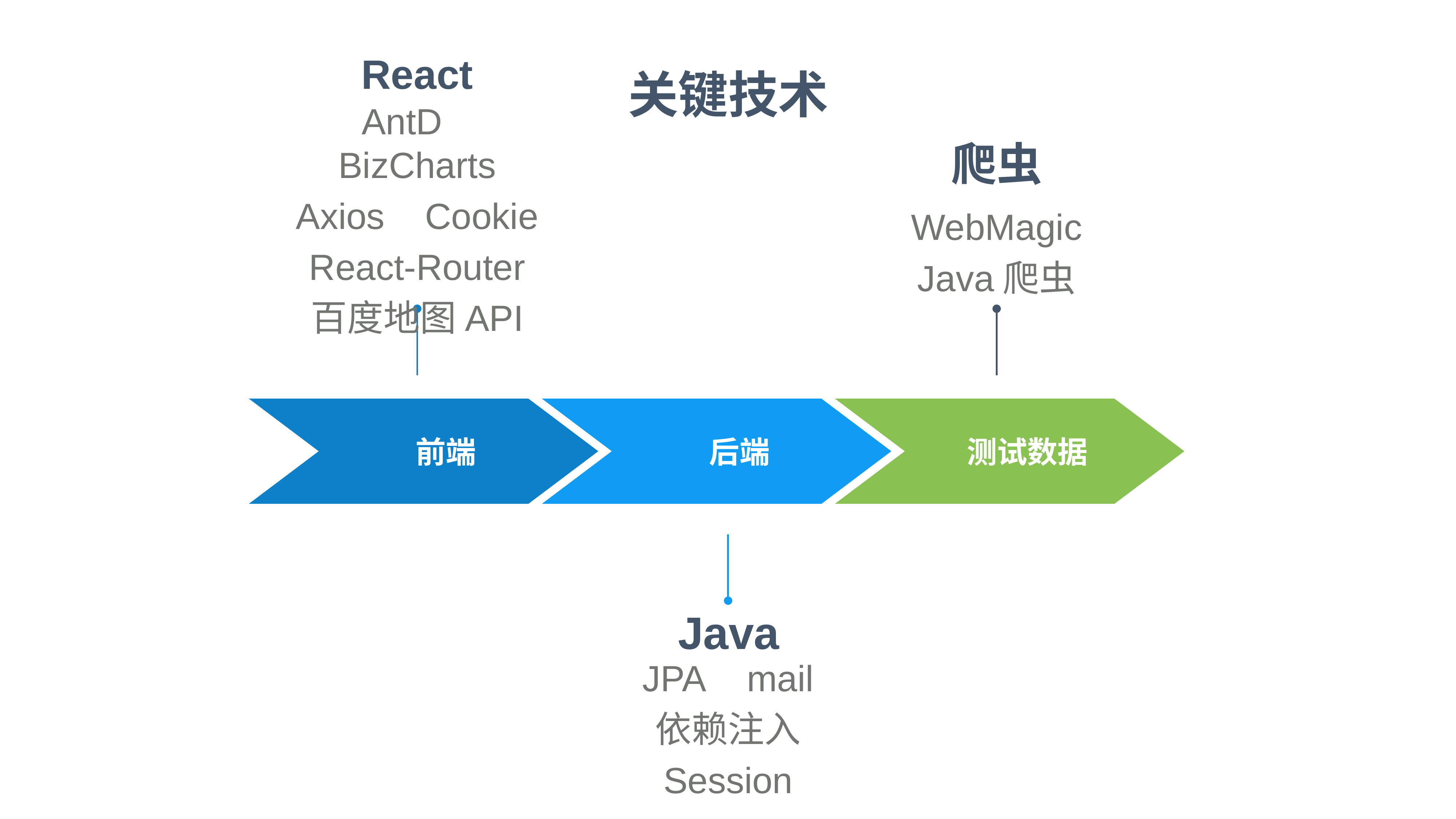

关键技术
React
AntD    BizCharts
Axios    Cookie
React-Router
百度地图API

爬虫
WebMagic
Java爬虫

前端
后端
测试数据
Java
JPA    mail
依赖注入
Session